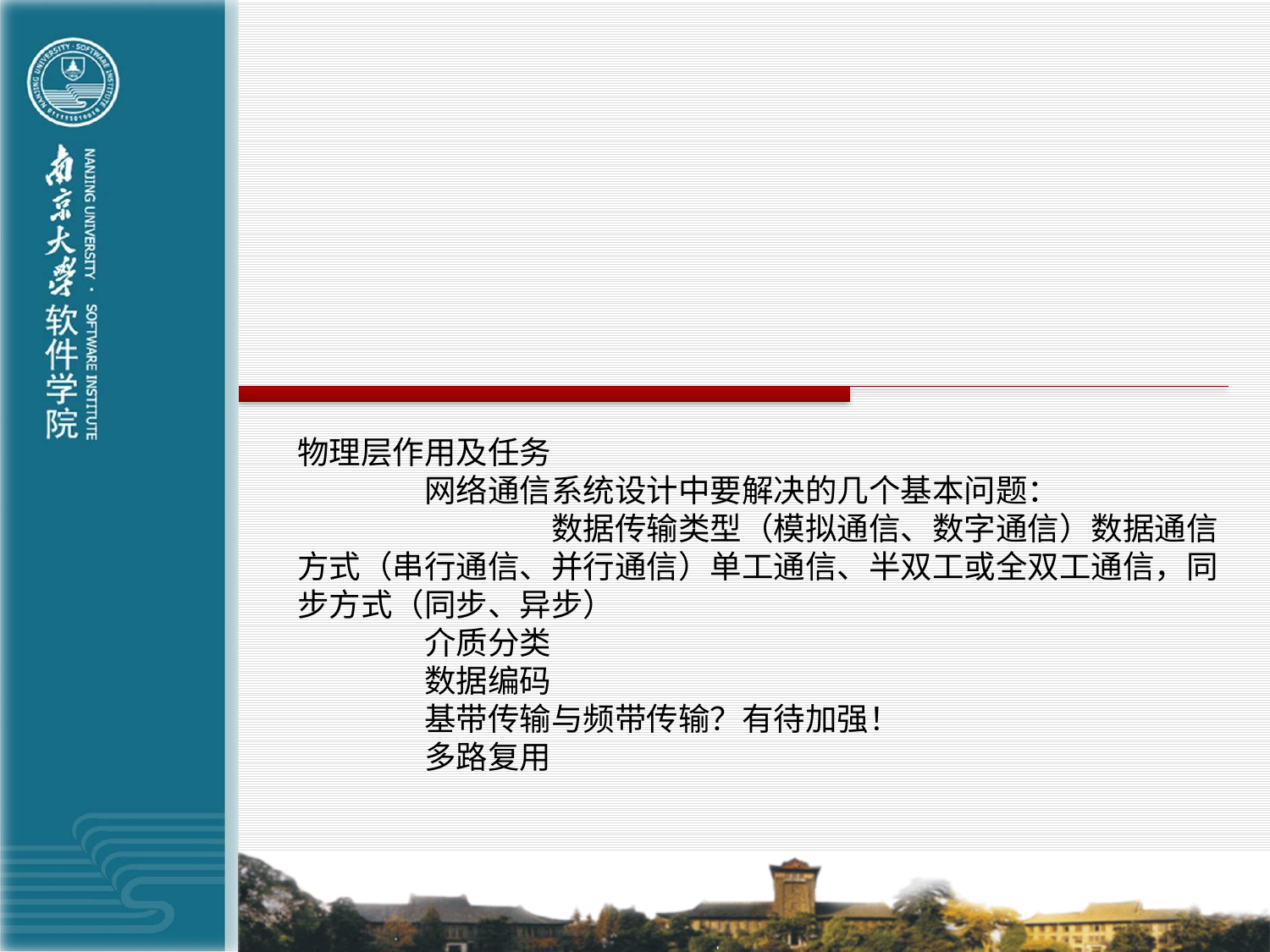

#
物理层作用及任务
	网络通信系统设计中要解决的几个基本问题：
		数据传输类型（模拟通信、数字通信）数据通信方式（串行通信、并行通信）单工通信、半双工或全双工通信，同步方式（同步、异步）
	介质分类
	数据编码
	基带传输与频带传输？有待加强！
	多路复用